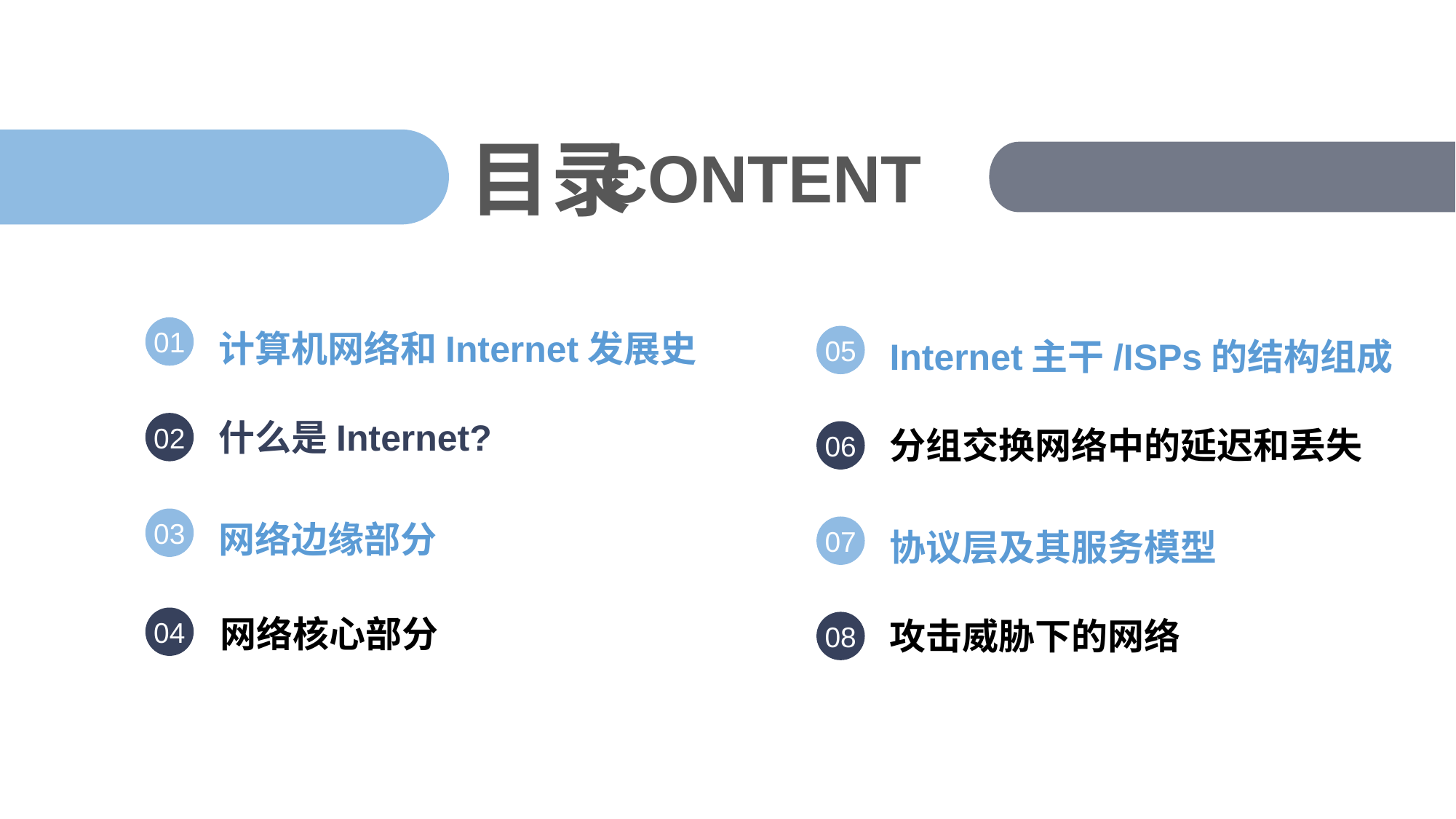

01
计算机网络和Internet发展史
05
Internet主干/ISPs的结构组成
02
什么是Internet?
06
分组交换网络中的延迟和丢失
03
网络边缘部分
07
协议层及其服务模型
04
网络核心部分
08
攻击威胁下的网络